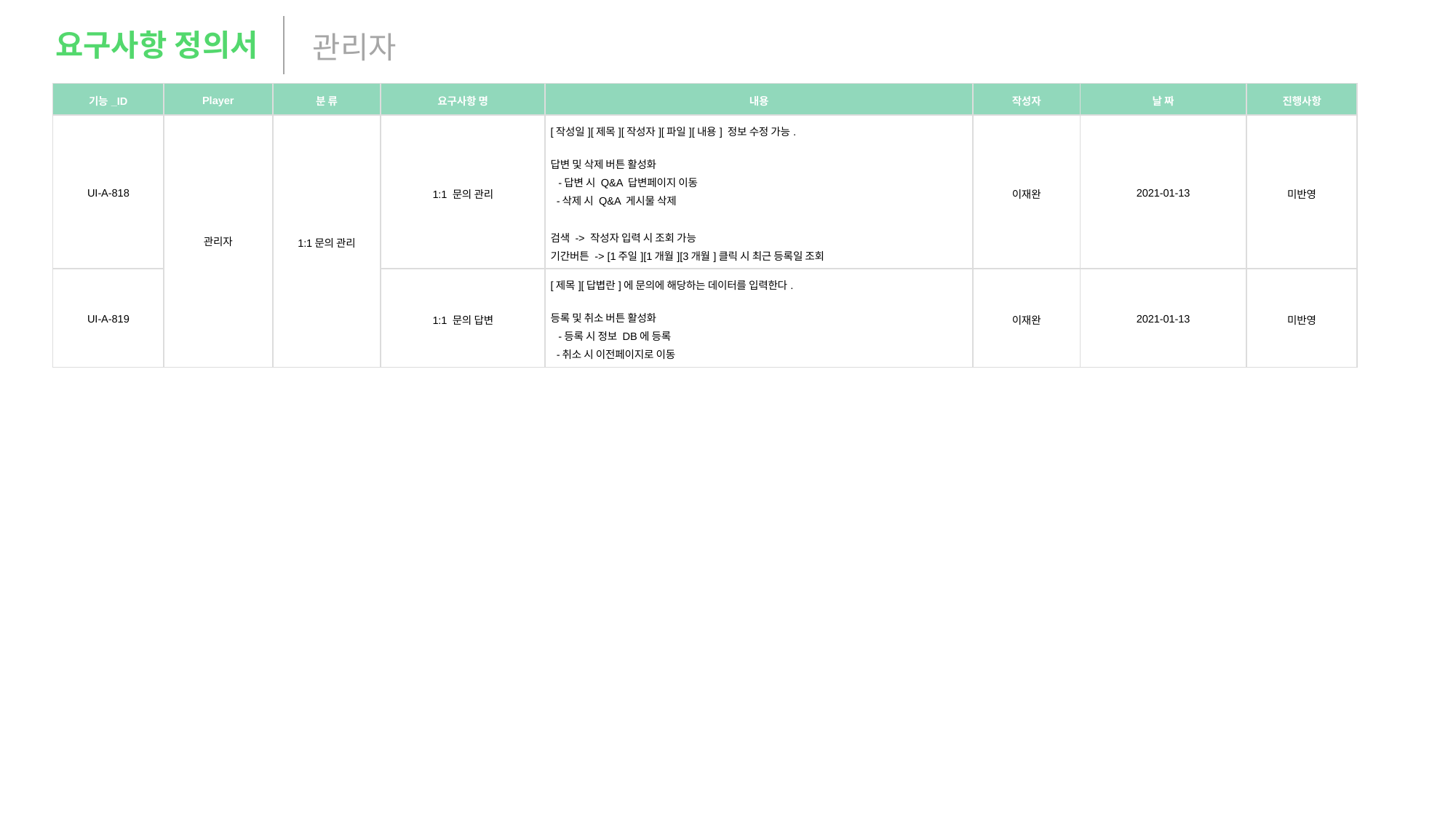

요구사항 정의서
관리자
| 기능\_ID | Player | 분 류 | 요구사항 명 | 내용 | 작성자 | 날 짜 | 진행사항 |
| --- | --- | --- | --- | --- | --- | --- | --- |
| UI-A-818 | 관리자 | 1:1문의 관리 | 1:1 문의 관리 | [작성일][제목][작성자][파일][내용] 정보 수정 가능. 답변 및 삭제 버튼 활성화 -답변 시 Q&A 답변페이지 이동 -삭제 시 Q&A 게시물 삭제 검색 -> 작성자 입력 시 조회 가능 기간버튼 -> [1주일][1개월][3개월]클릭 시 최근 등록일 조회 | 이재완 | 2021-01-13 | 미반영 |
| UI-A-819 |  |  | 1:1 문의 답변 | [제목][답볍란]에 문의에 해당하는 데이터를 입력한다. 등록 및 취소 버튼 활성화 -등록 시 정보 DB에 등록 -취소 시 이전페이지로 이동 | 이재완 | 2021-01-13 | 미반영 |